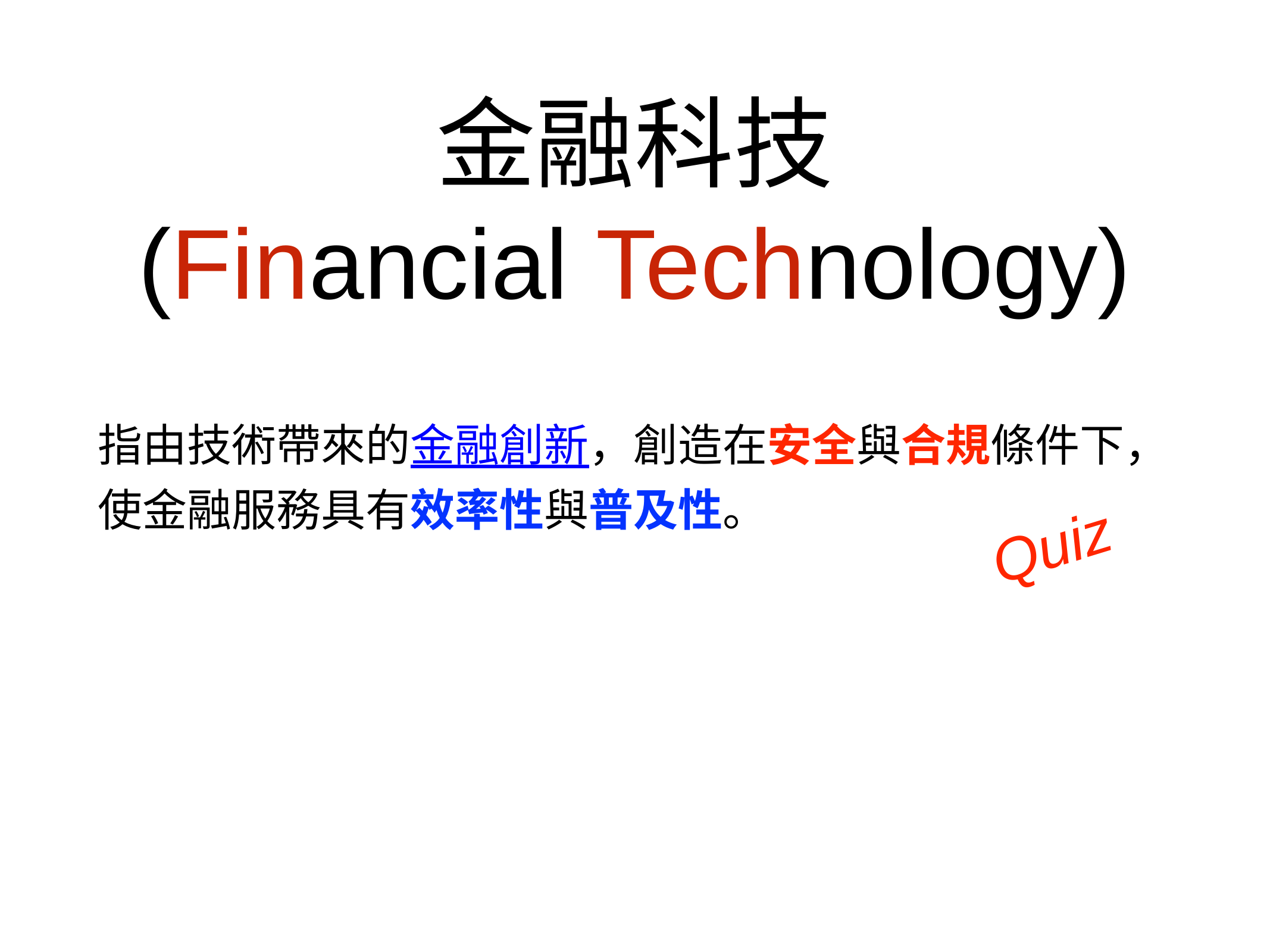

# 金融科技
(Financial Technology)
指由技術帶來的金融創新，創造在安全與合規條件下，使金融服務具有效率性與普及性。
Quiz
28